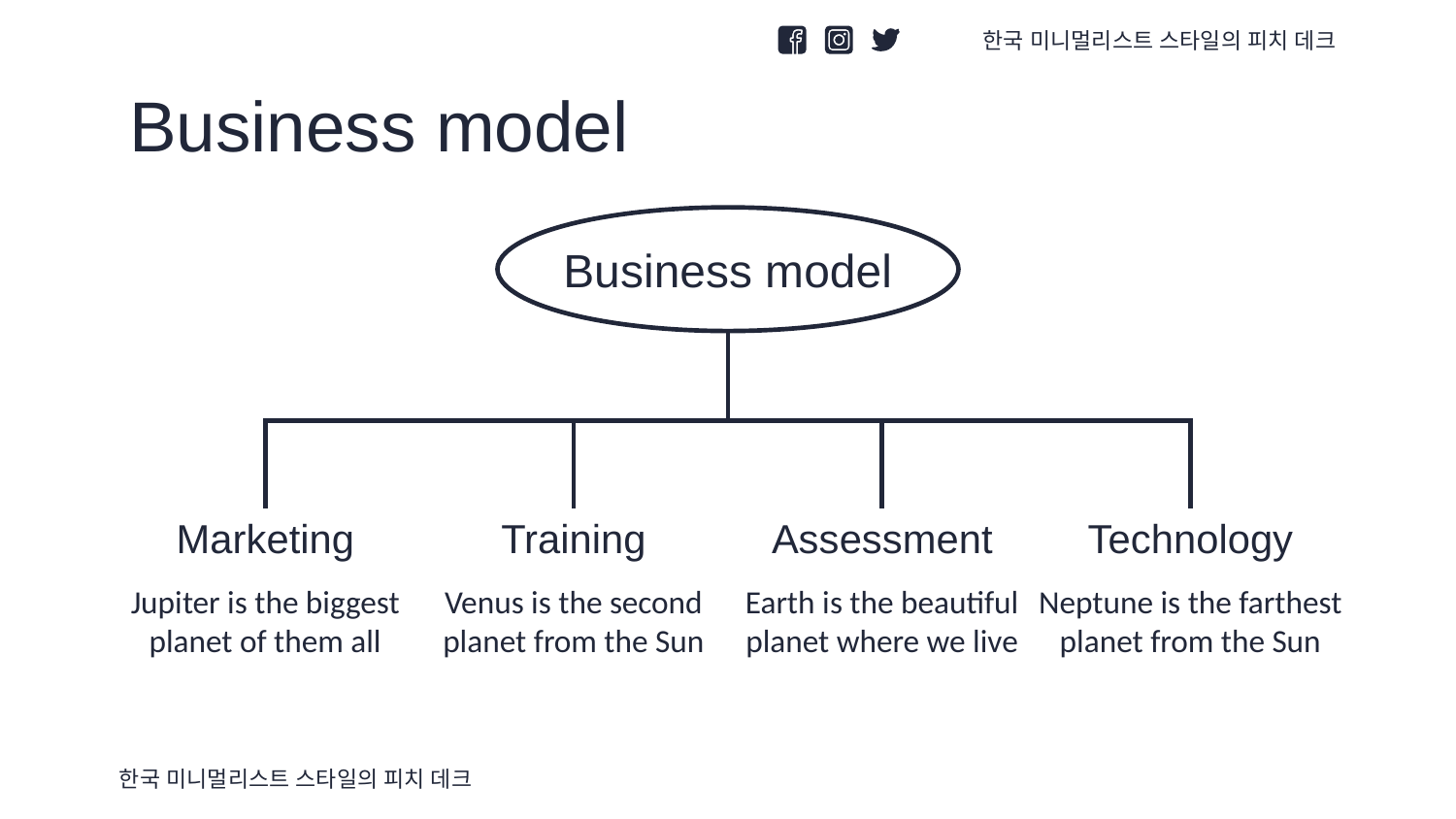

한국 미니멀리스트 스타일의 피치 데크

# Business model

Business model
Marketing
Training
Assessment
Technology
Jupiter is the biggest planet of them all
Venus is the second planet from the Sun
Earth is the beautiful planet where we live
Neptune is the farthest planet from the Sun
한국 미니멀리스트 스타일의 피치 데크